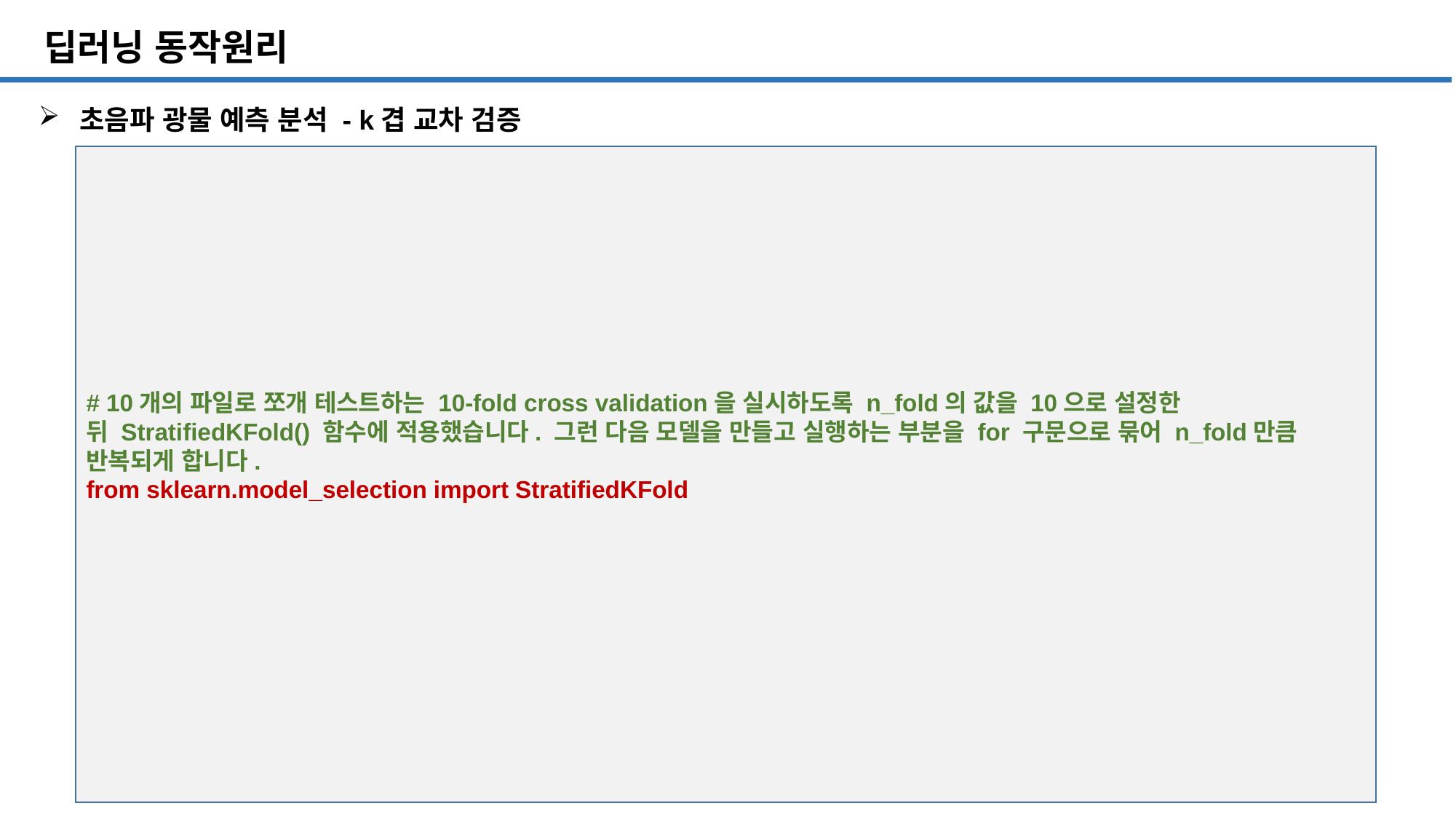

SQL 튜닝 개요
# 딥러닝 동작원리

초음파 광물 예측 분석 - k겹 교차 검증
# 10개의 파일로 쪼개 테스트하는 10-fold cross validation을 실시하도록 n_fold의 값을 10으로 설정한 뒤 StratifiedKFold() 함수에 적용했습니다. 그런 다음 모델을 만들고 실행하는 부분을 for 구문으로 묶어 n_fold만큼 반복되게 합니다.
from sklearn.model_selection import StratifiedKFold

93